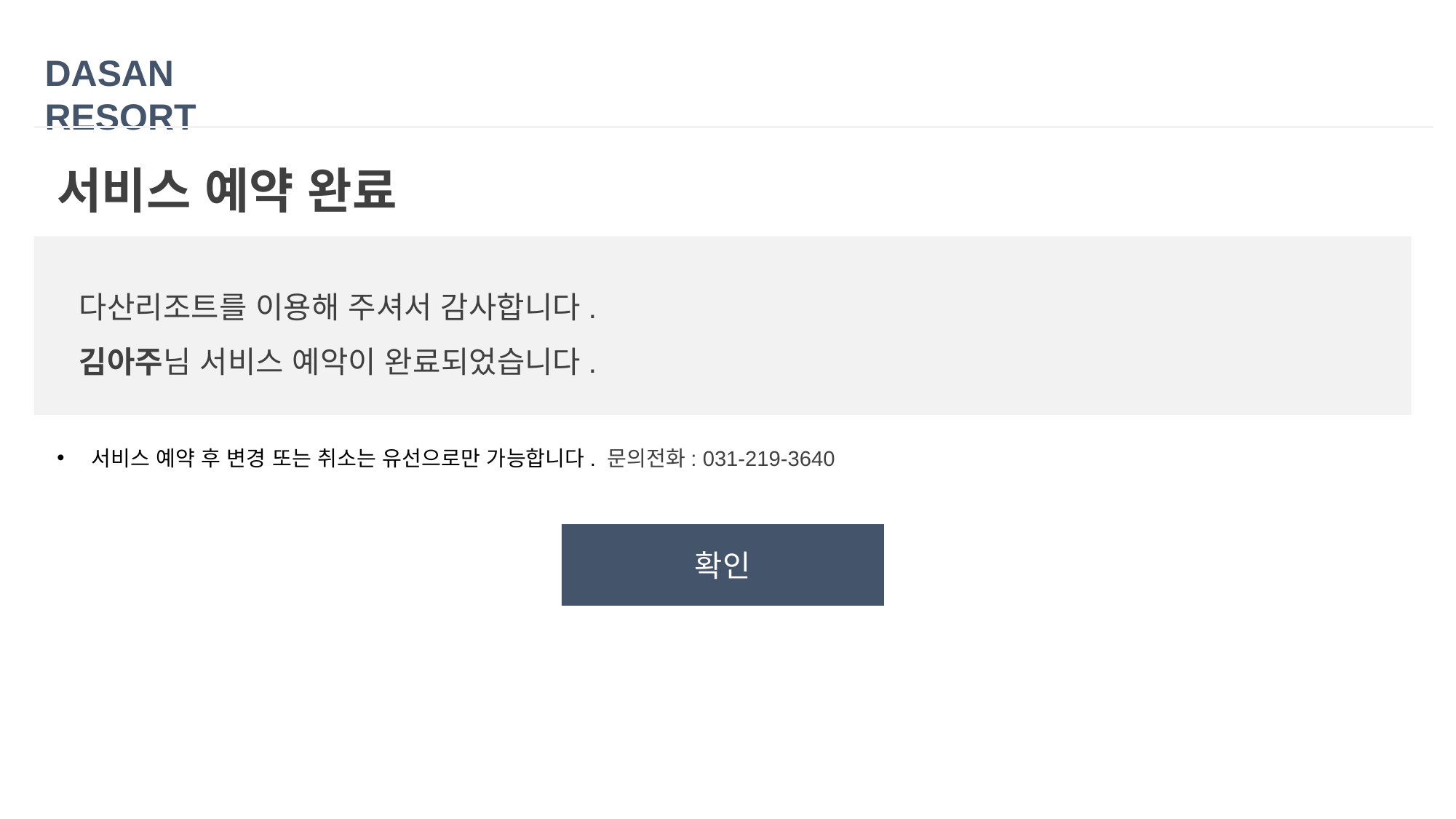

DASAN RESORT
서비스 예약 완료

다산리조트를 이용해 주셔서 감사합니다.
김아주님 서비스 예악이 완료되었습니다.
서비스 예약 후 변경 또는 취소는 유선으로만 가능합니다. 문의전화: 031-219-3640
확인